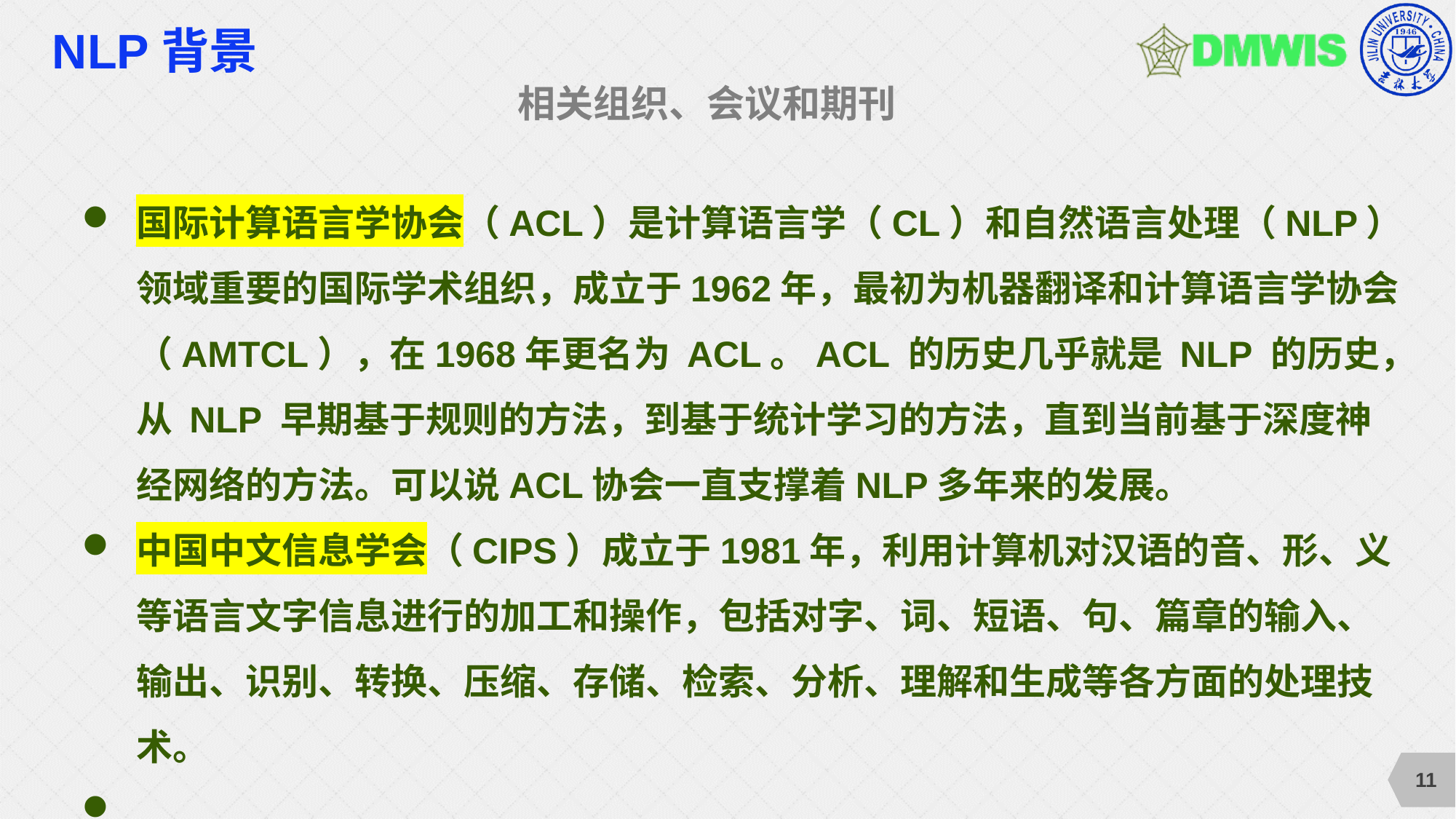

# NLP背景
相关组织、会议和期刊
国际计算语言学协会（ACL）是计算语言学（CL）和自然语言处理（NLP）领域重要的国际学术组织，成立于1962年，最初为机器翻译和计算语言学协会（AMTCL），在1968年更名为 ACL。ACL 的历史几乎就是 NLP 的历史，从 NLP 早期基于规则的方法，到基于统计学习的方法，直到当前基于深度神经网络的方法。可以说ACL协会一直支撑着NLP多年来的发展。
中国中文信息学会（CIPS）成立于1981年，利用计算机对汉语的音、形、义等语言文字信息进行的加工和操作，包括对字、词、短语、句、篇章的输入、输出、识别、转换、压缩、存储、检索、分析、理解和生成等各方面的处理技术。
......  ......
11